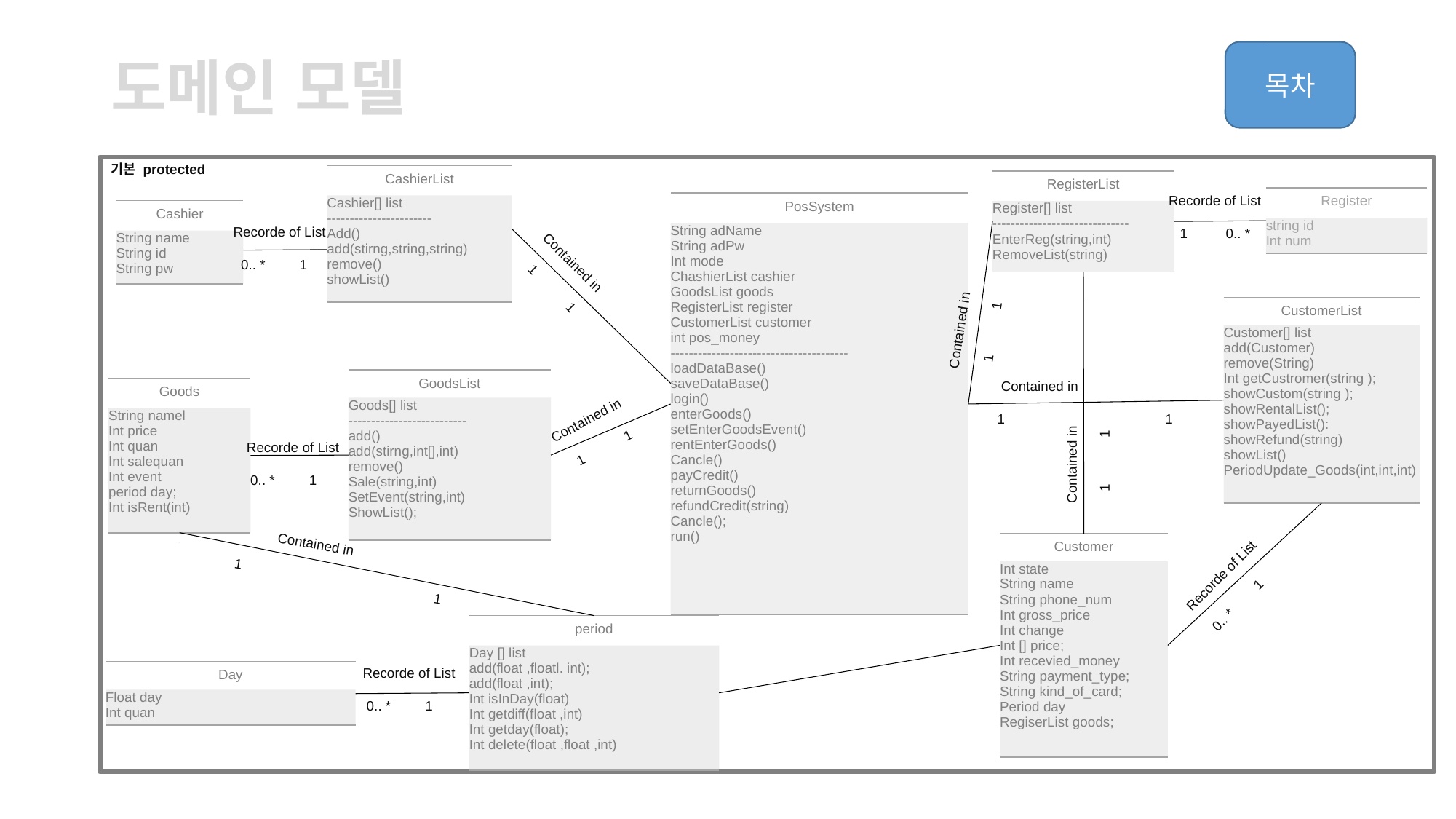

# 도메인 모델
기본 protected
| CashierList |
| --- |
| Cashier[] list ----------------------- Add() add(stirng,string,string) remove() showList() |
| RegisterList |
| --- |
| Register[] list ------------------------------ EnterReg(string,int) RemoveList(string) |
Recorde of List

   1          0.. *
| Register |
| --- |
| string id Int num |
| PosSystem |
| --- |
| String adName String adPw Int mode ChashierList cashier GoodsList goods RegisterList register CustomerList customer int pos\_money --------------------------------------- loadDataBase() saveDataBase() login() enterGoods() setEnterGoodsEvent() rentEnterGoods() Cancle() payCredit() returnGoods() refundCredit(string) Cancle(); run() |
| Cashier |
| --- |
| String name String id String pw |
Recorde of List

  0.. *         1
Contained in

   1            1
Contained in

   1            1
| CustomerList |
| --- |
| Customer[] list add(Customer) remove(String) Int getCustromer(string ); showCustom(string ); showRentalList(); showPayedList(): showRefund(string) showList() PeriodUpdate\_Goods(int,int,int) |
| GoodsList |
| --- |
| Goods[] list -------------------------- add() add(stirng,int[],int) remove() Sale(string,int) SetEvent(string,int) ShowList(); |
    Contained in

   1                                          1
| Goods |
| --- |
| String namel Int price Int quan Int salequan Int event period day; Int isRent(int) |
Contained in

   1            1
Contained in

   1            1
Recorde of List

 0.. *         1
| Customer |
| --- |
| Int state String name String phone\_num Int gross\_price Int change Int [] price; Int recevied\_money String payment\_type; String kind\_of\_card; Period day RegiserList goods; |
             Contained in

   1                                                   1
Recorde of List

 0.. *         1
| period |
| --- |
| Day [] list add(float ,floatl. int); add(float ,int); Int isInDay(float) Int getdiff(float ,int) Int getday(float); Int delete(float ,float ,int) |
Recorde of List

 0.. *         1
| Day |
| --- |
| Float day Int quan |